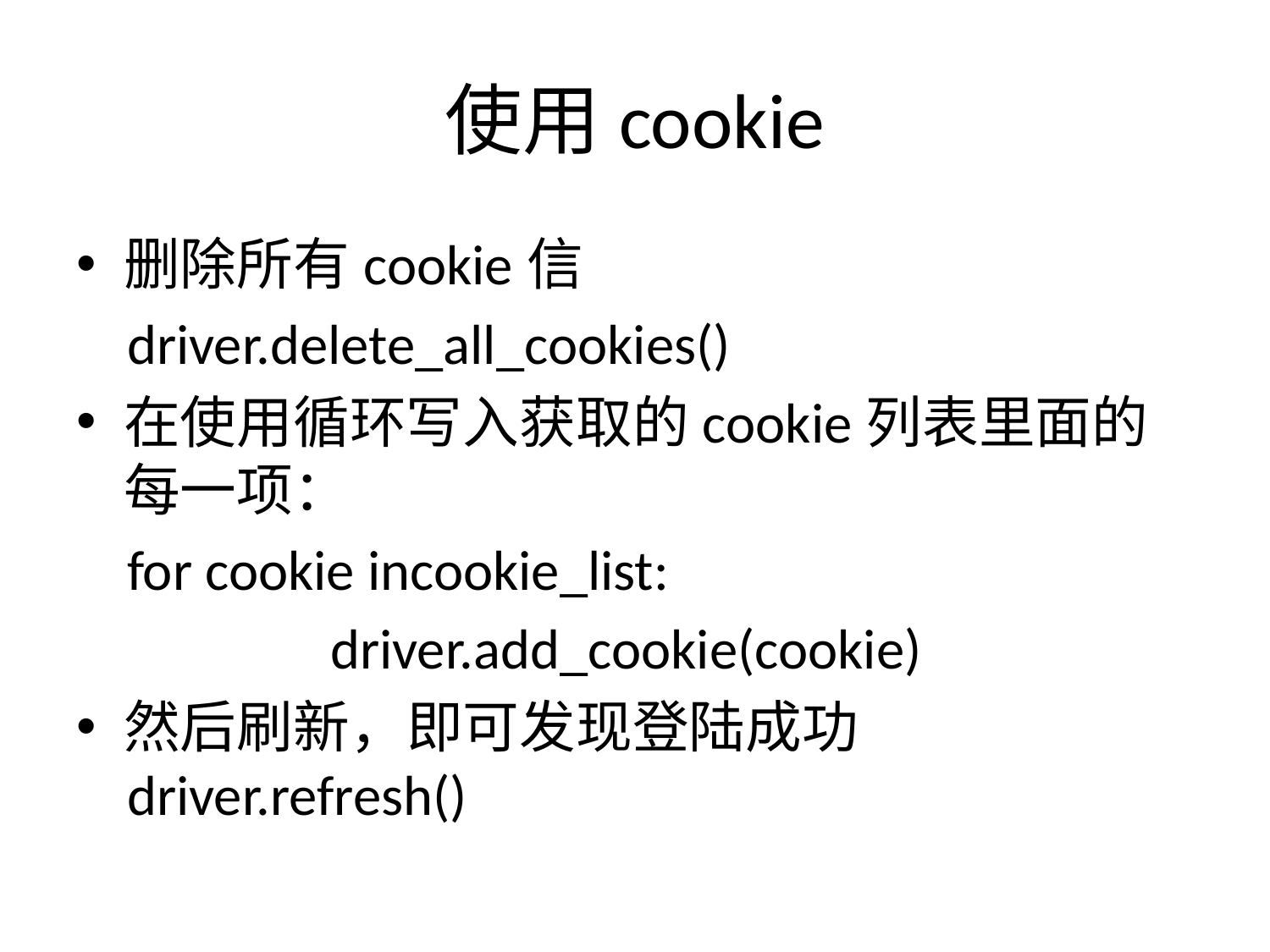

# 使用cookie
删除所有cookie信
    driver.delete_all_cookies()
在使用循环写入获取的cookie列表里面的每一项：
    for cookie incookie_list:
		driver.add_cookie(cookie)
然后刷新，即可发现登陆成功
    driver.refresh()